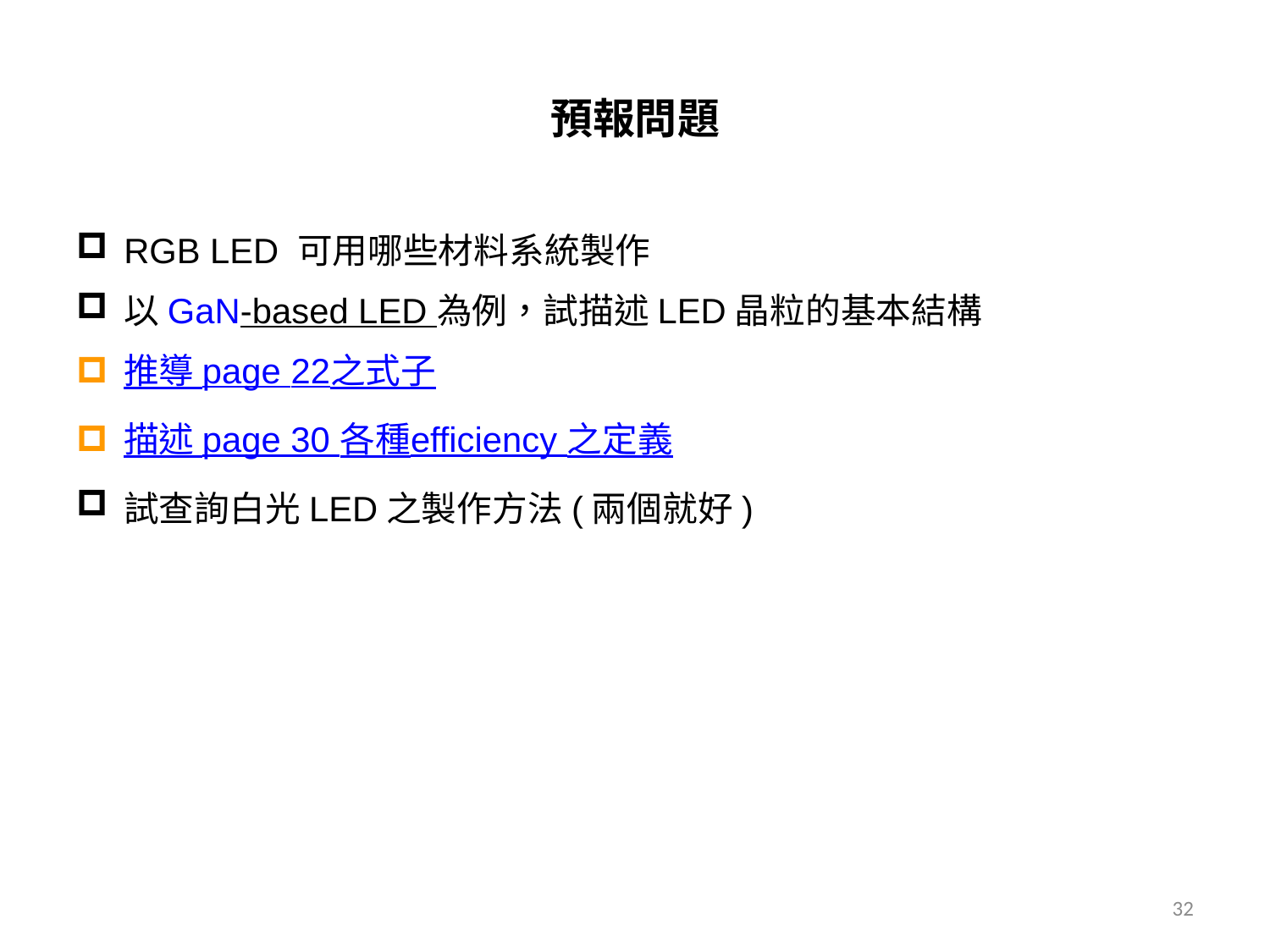

# 預報問題
RGB LED 可用哪些材料系統製作
以GaN-based LED 為例，試描述LED晶粒的基本結構
推導 page 22之式子
描述 page 30 各種efficiency 之定義
試查詢白光LED之製作方法(兩個就好)

32